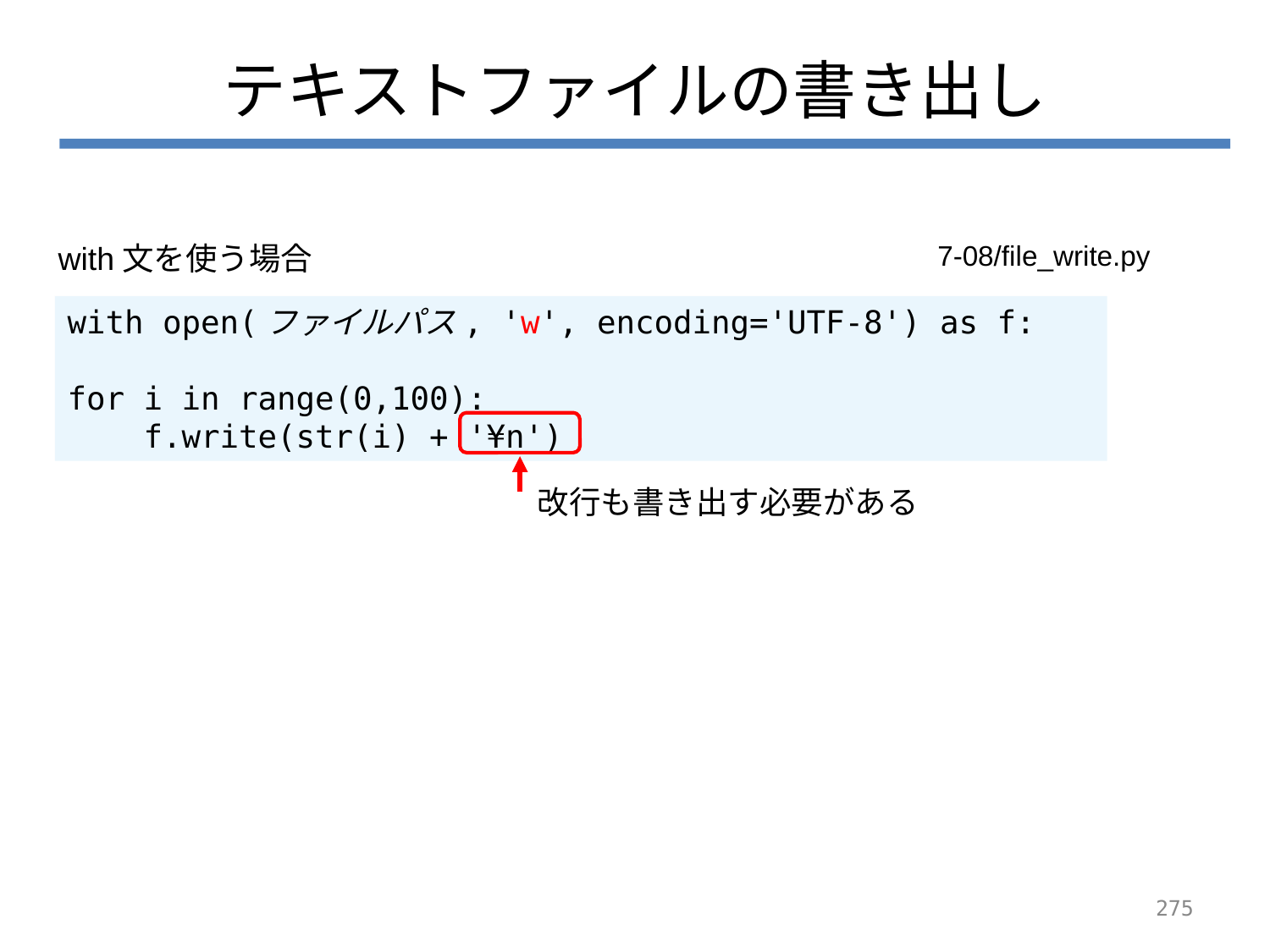

# テキストファイルの書き出し
with文を使う場合
7-08/file_write.py
with open(ファイルパス, 'w', encoding='UTF-8') as f:

for i in range(0,100):
    f.write(str(i) + '¥n')

改行も書き出す必要がある
275